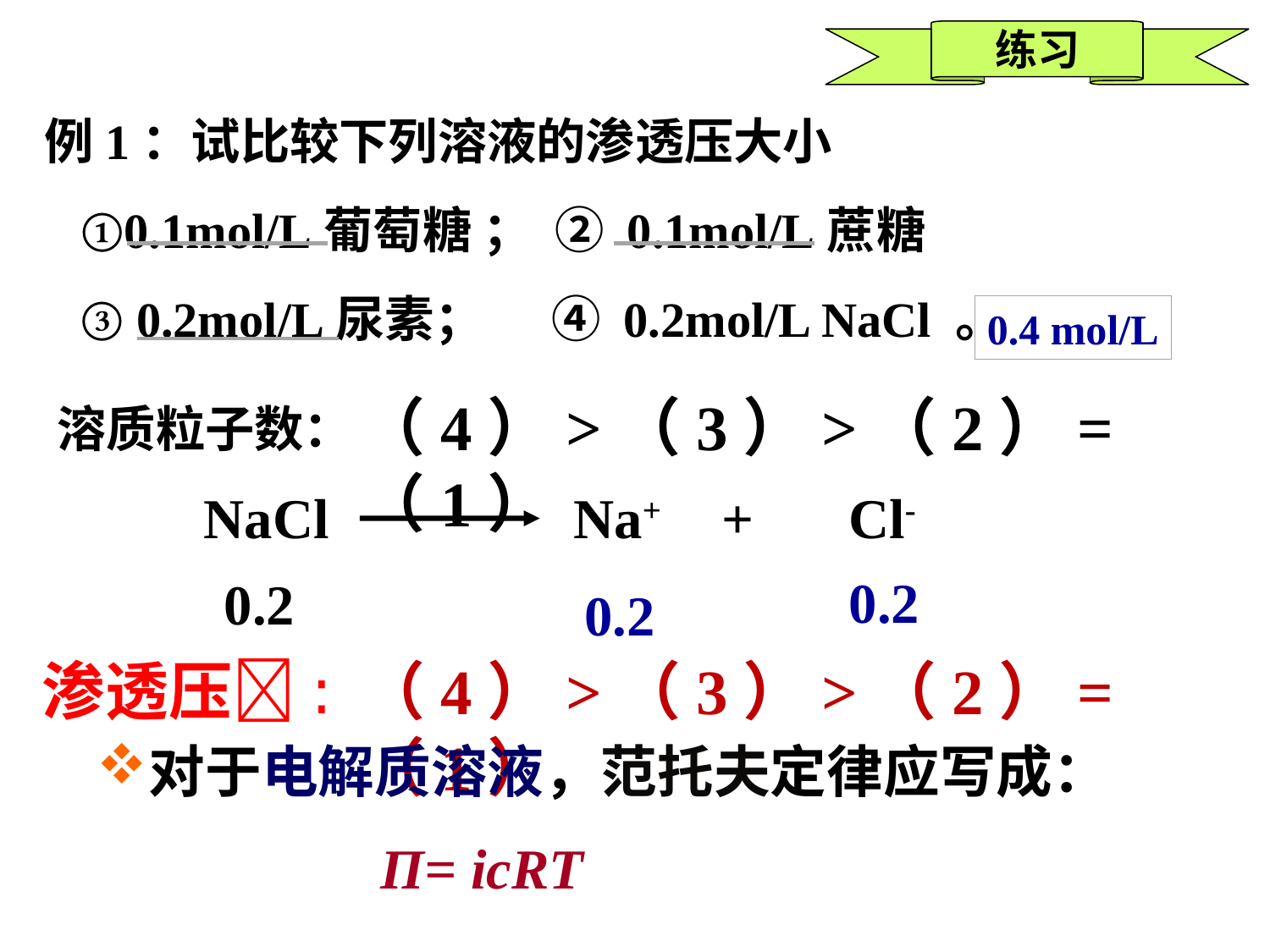

练习
例1：试比较下列溶液的渗透压大小
   ①0.1mol/L葡萄糖 ；  ② 0.1mol/L蔗糖
   ③ 0.2mol/L尿素；      ④ 0.2mol/L NaCl 。
0.4 mol/L
（4）>（3）>（2）=（1）
溶质粒子数：
NaCl
Na+
+
Cl-

0.2
0.2
0.2
渗透压Π:
（4）>（3）>（2）=（1）
对于电解质溶液，范托夫定律应写成：
                    Π= icRT
50